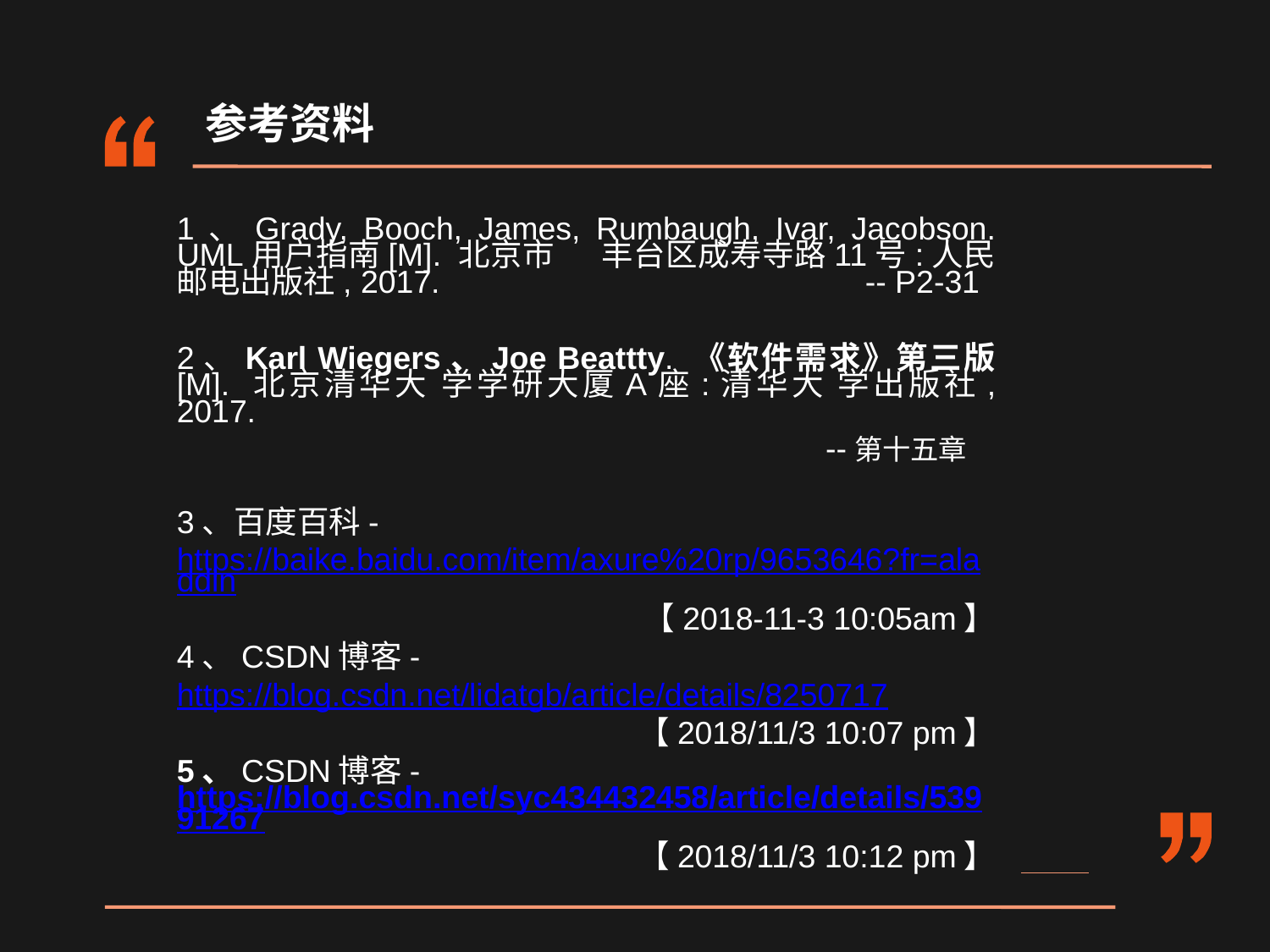

参考资料

1、Grady, Booch, James, Rumbaugh, Ivar, Jacobson. UML用户指南[M]. 北京市      丰台区成寿寺路11号:人民邮电出版社, 2017.                                                -- P2-31

2、Karl Wiegers、Joe Beattty. 《软件需求》第三版 [M]. 北京清华大 学学研大厦A座:清华大 学出版社, 2017.
                                                                         --第十五章

3、百度百科-
https://baike.baidu.com/item/axure%20rp/9653646?fr=aladdin
【2018-11-3 10:05am】
4、CSDN博客-
https://blog.csdn.net/lidatgb/article/details/8250717
【2018/11/3 10:07 pm】
5、CSDN博客-https://blog.csdn.net/syc434432458/article/details/53991267
【2018/11/3 10:12 pm】